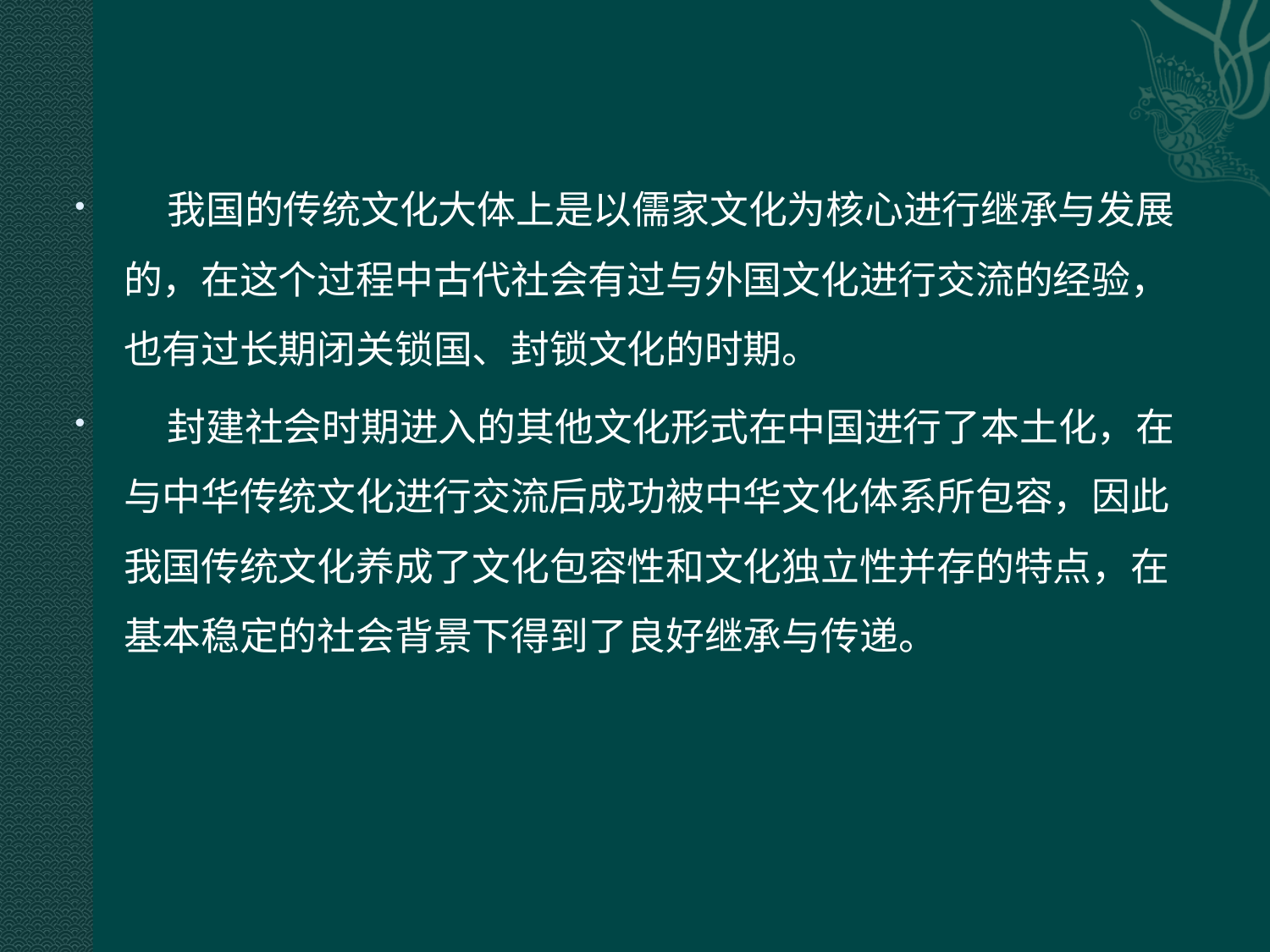

我国的传统文化大体上是以儒家文化为核心进行继承与发展的，在这个过程中古代社会有过与外国文化进行交流的经验，也有过长期闭关锁国、封锁文化的时期。
    封建社会时期进入的其他文化形式在中国进行了本土化，在与中华传统文化进行交流后成功被中华文化体系所包容，因此我国传统文化养成了文化包容性和文化独立性并存的特点，在基本稳定的社会背景下得到了良好继承与传递。